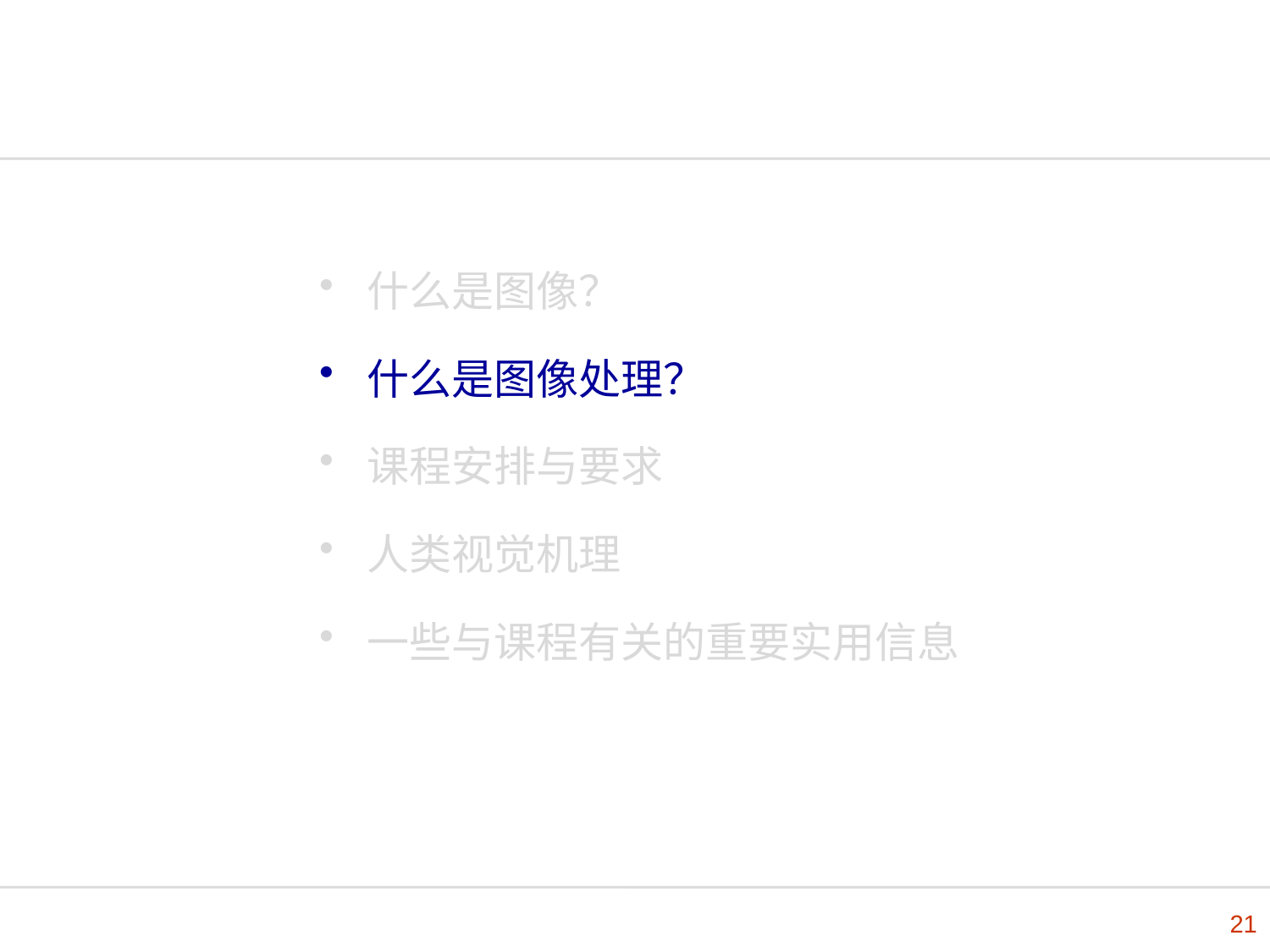

什么是图像？
什么是图像处理？
课程安排与要求
人类视觉机理
一些与课程有关的重要实用信息
21